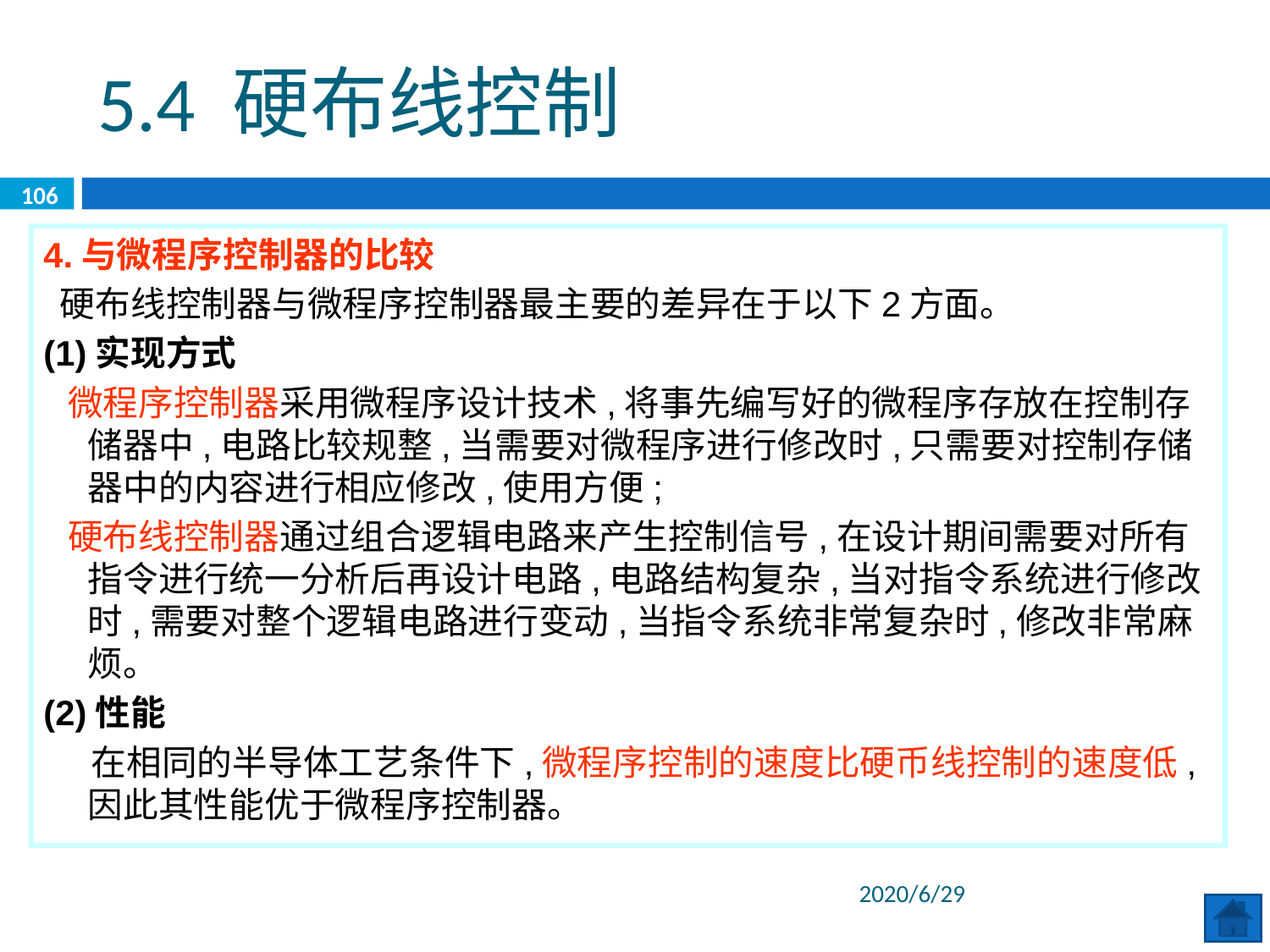

5.4 硬布线控制
106
4.与微程序控制器的比较
 硬布线控制器与微程序控制器最主要的差异在于以下2方面。
(1)实现方式
  微程序控制器采用微程序设计技术,将事先编写好的微程序存放在控制存储器中,电路比较规整,当需要对微程序进行修改时,只需要对控制存储器中的内容进行相应修改,使用方便;
  硬布线控制器通过组合逻辑电路来产生控制信号,在设计期间需要对所有指令进行统一分析后再设计电路,电路结构复杂,当对指令系统进行修改时,需要对整个逻辑电路进行变动,当指令系统非常复杂时,修改非常麻烦。
(2)性能
     在相同的半导体工艺条件下,微程序控制的速度比硬币线控制的速度低,因此其性能优于微程序控制器。
2020/6/29